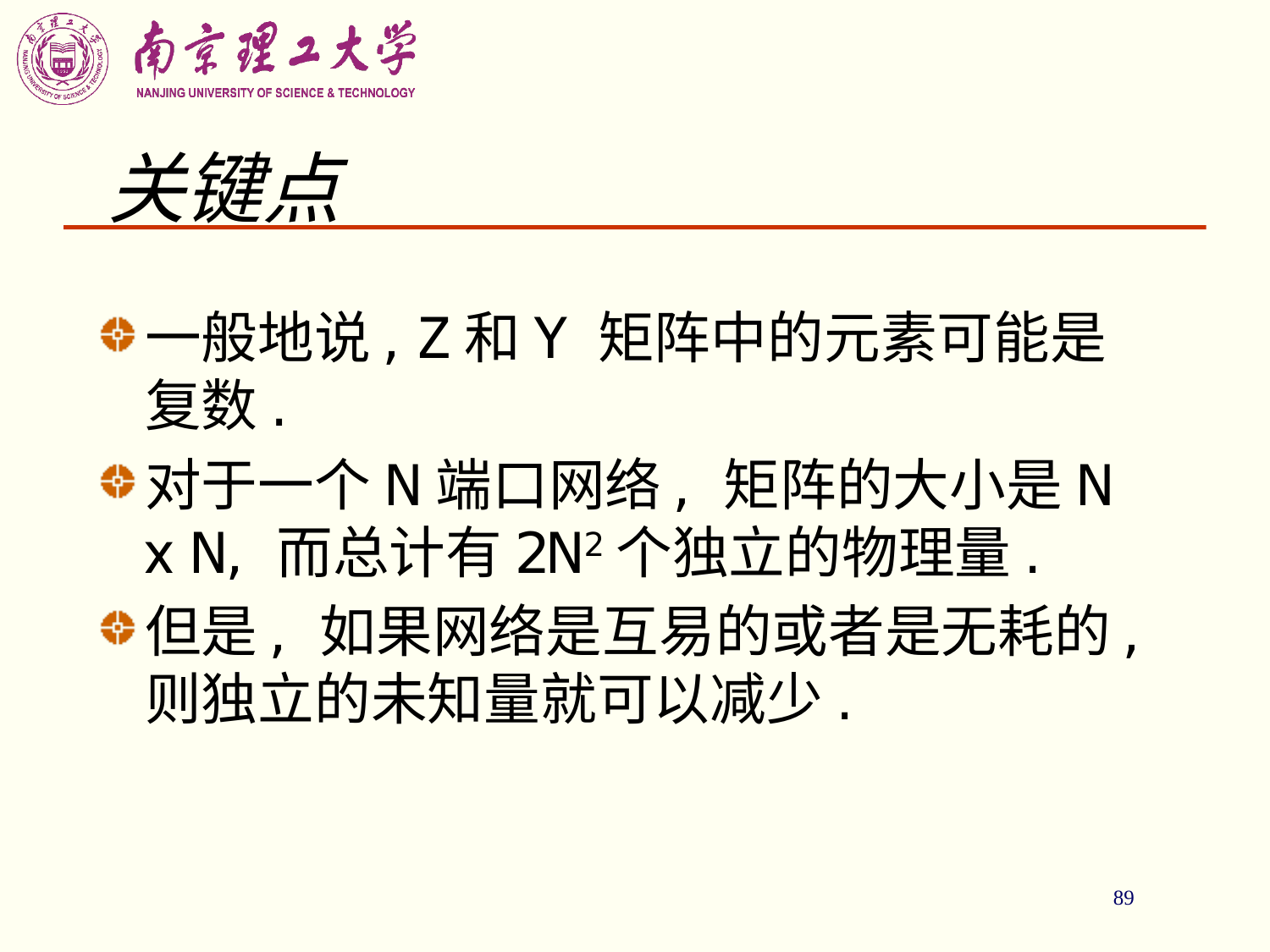

89
关键点
一般地说, Z和Y 矩阵中的元素可能是复数.
对于一个N端口网络, 矩阵的大小是N x N, 而总计有2N2个独立的物理量.
但是, 如果网络是互易的或者是无耗的, 则独立的未知量就可以减少.